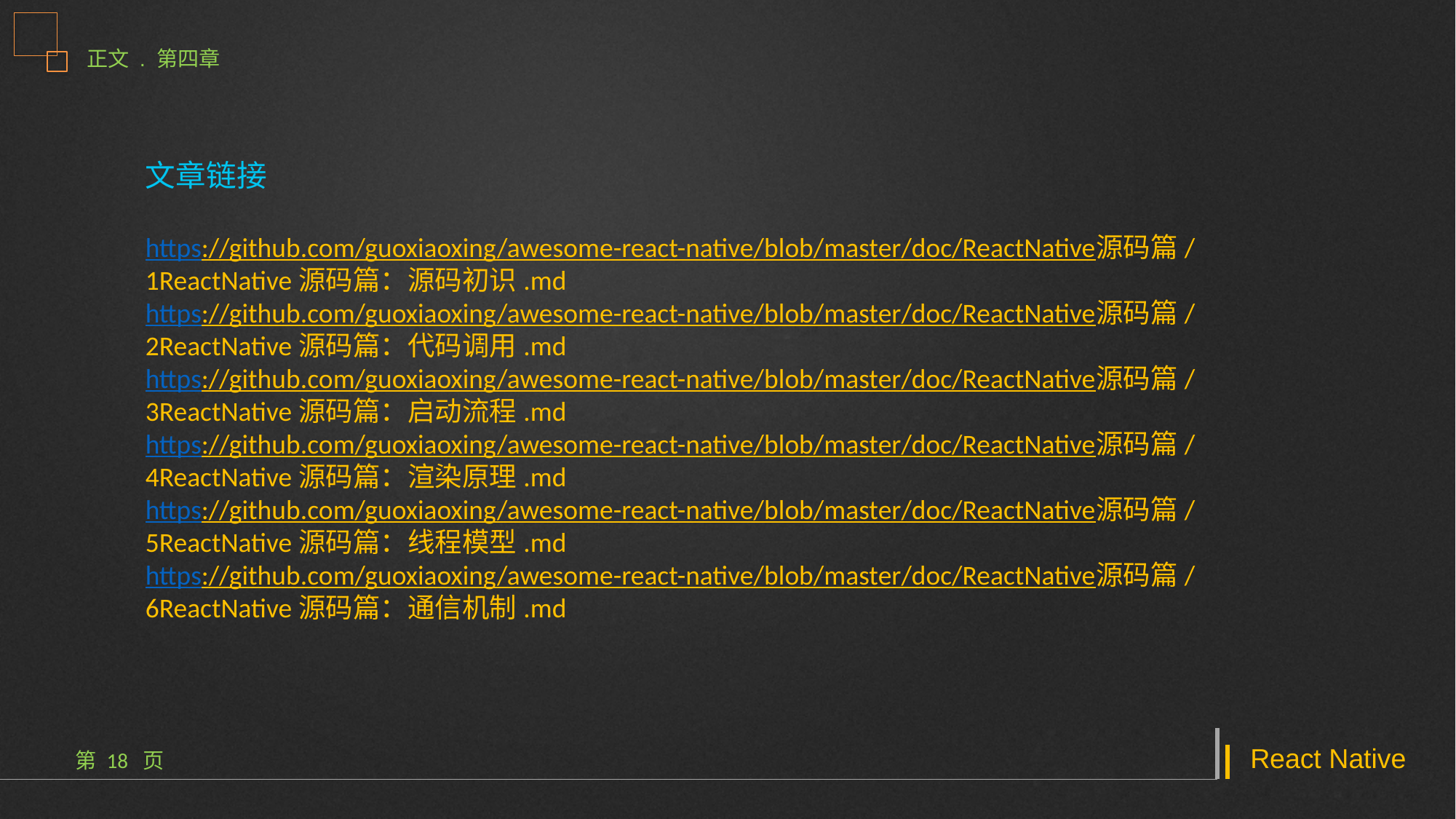

文章链接
https://github.com/guoxiaoxing/awesome-react-native/blob/master/doc/ReactNative源码篇/1ReactNative源码篇：源码初识.md
https://github.com/guoxiaoxing/awesome-react-native/blob/master/doc/ReactNative源码篇/2ReactNative源码篇：代码调用.md
https://github.com/guoxiaoxing/awesome-react-native/blob/master/doc/ReactNative源码篇/3ReactNative源码篇：启动流程.md
https://github.com/guoxiaoxing/awesome-react-native/blob/master/doc/ReactNative源码篇/4ReactNative源码篇：渲染原理.md
https://github.com/guoxiaoxing/awesome-react-native/blob/master/doc/ReactNative源码篇/5ReactNative源码篇：线程模型.md
https://github.com/guoxiaoxing/awesome-react-native/blob/master/doc/ReactNative源码篇/6ReactNative源码篇：通信机制.md